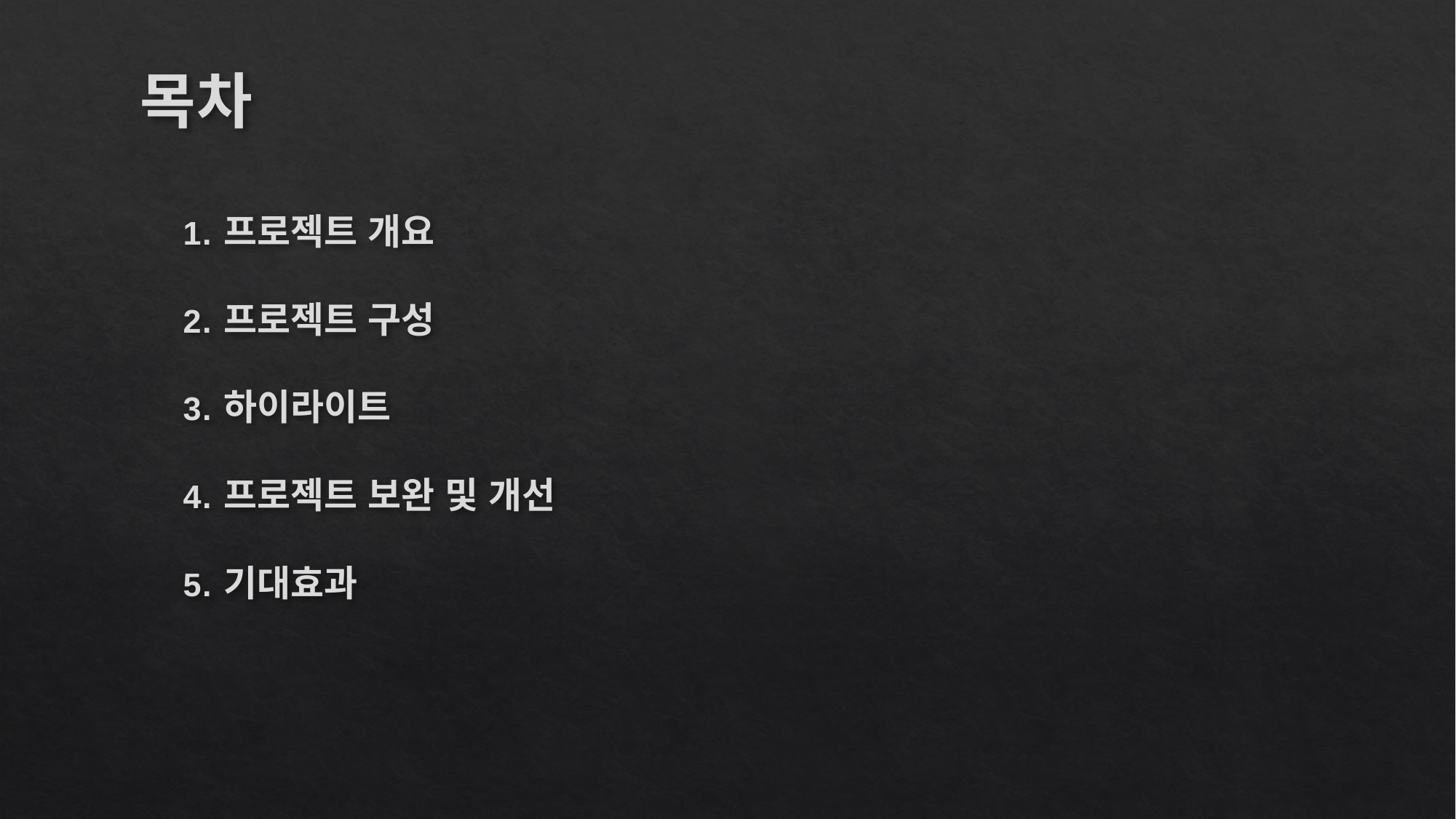

# 목차
프로젝트 개요
프로젝트 구성
하이라이트
프로젝트 보완 및 개선
기대효과